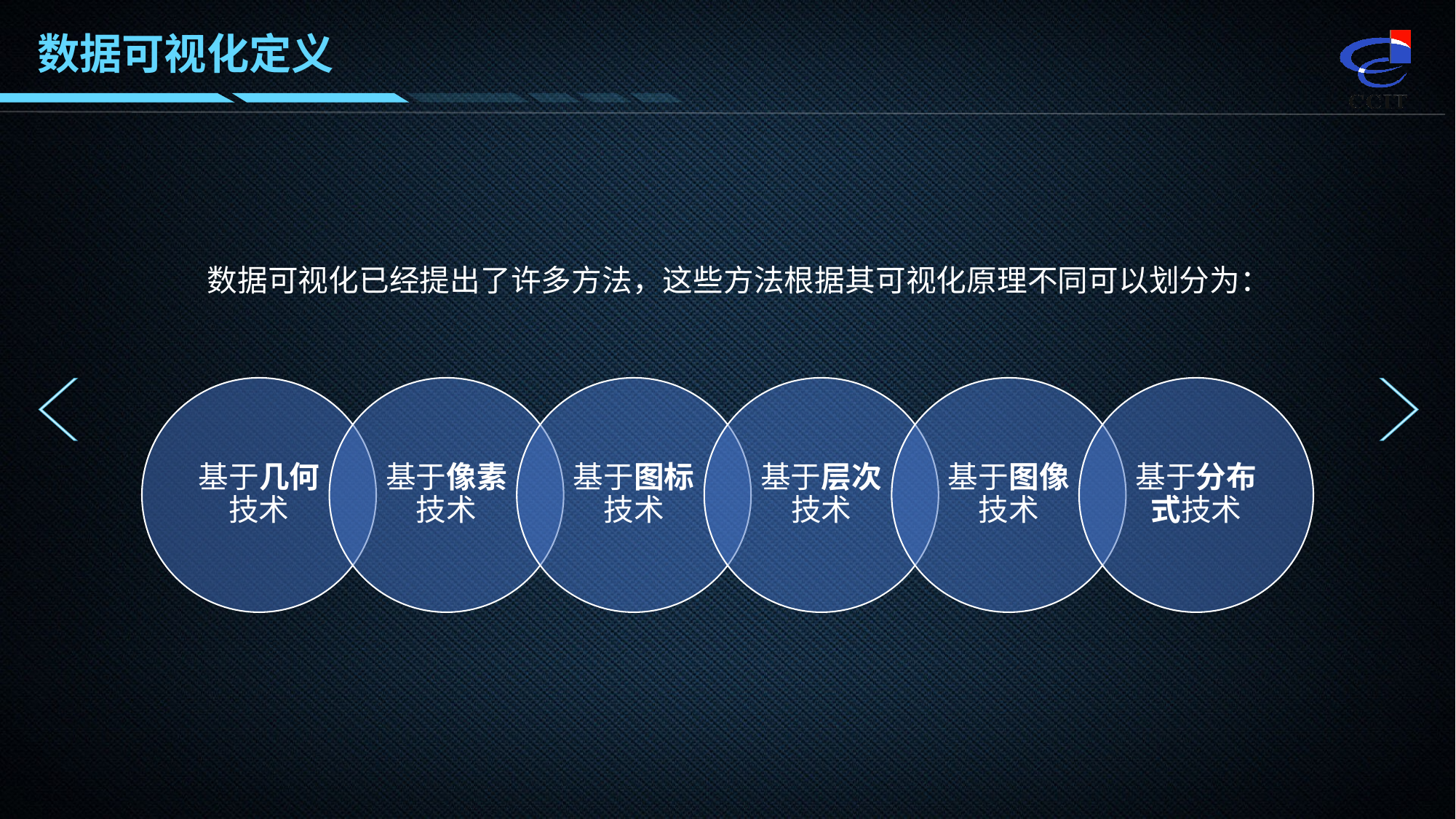

数据可视化定义
数据可视化已经提出了许多方法，这些方法根据其可视化原理不同可以划分为：
基于几何技术
基于像素技术
基于图标技术
基于层次技术
基于图像技术
基于分布式技术